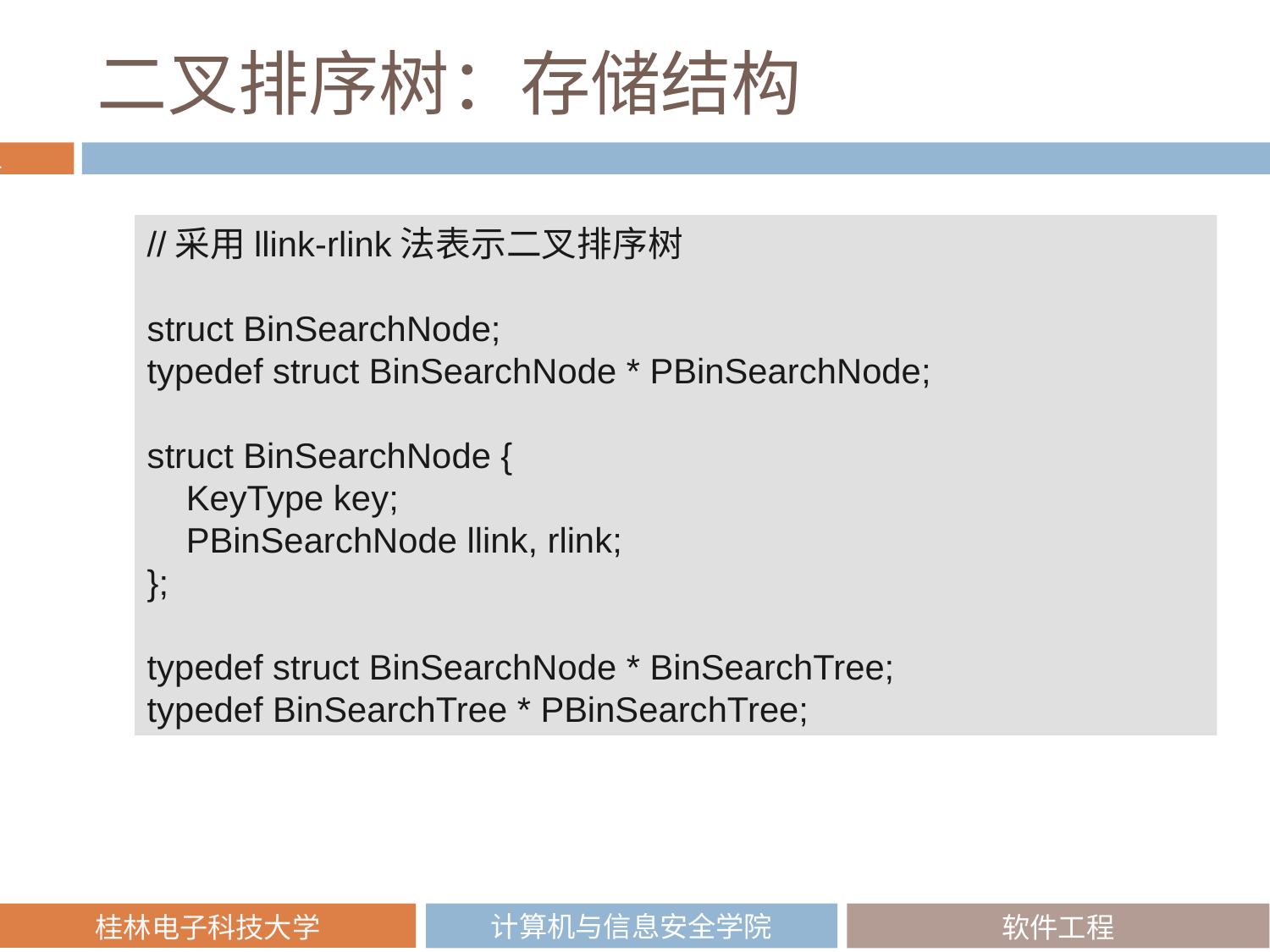

# 二叉排序树：存储结构
//采用llink-rlink法表示二叉排序树

struct BinSearchNode;
typedef struct BinSearchNode * PBinSearchNode;

struct BinSearchNode {
    KeyType key;
    PBinSearchNode llink, rlink;
};

typedef struct BinSearchNode * BinSearchTree;
typedef BinSearchTree * PBinSearchTree;